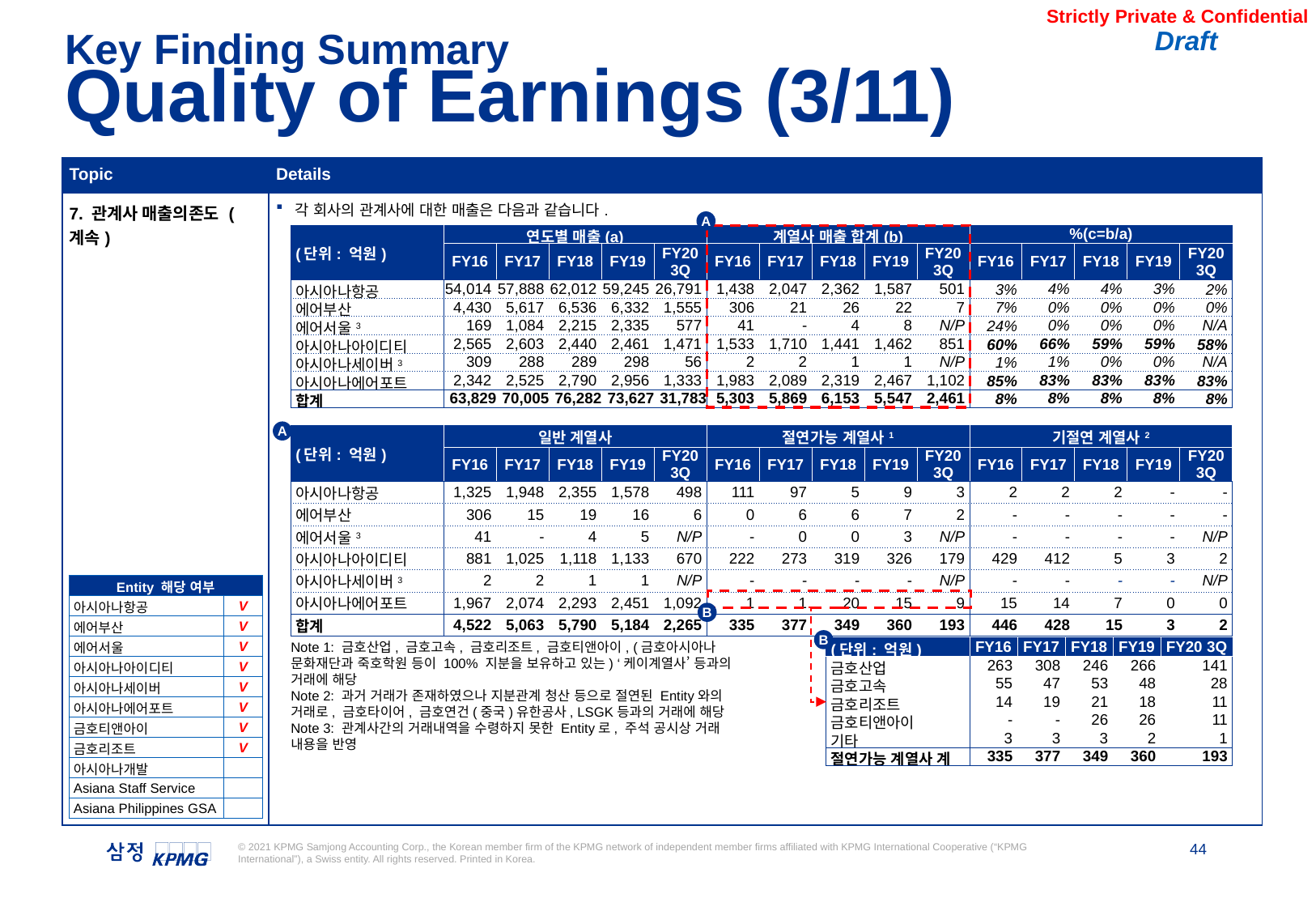

Key Finding Summary
Quality of Earnings (3/11)
| Topic | Details |
| --- | --- |
| 7. 관계사 매출의존도 (계속) | 각 회사의 관계사에 대한 매출은 다음과 같습니다. |
A
| (단위: 억원) | 연도별 매출(a) |  |  |  |  | 계열사 매출 합계(b) |  |  |  |  | %(c=b/a) |  |  |  |  |
| --- | --- | --- | --- | --- | --- | --- | --- | --- | --- | --- | --- | --- | --- | --- | --- |
|  | FY16 | FY17 | FY18 | FY19 | FY20 3Q | FY16 | FY17 | FY18 | FY19 | FY20 3Q | FY16 | FY17 | FY18 | FY19 | FY20 3Q |
| 아시아나항공 | 54,014 | 57,888 | 62,012 | 59,245 | 26,791 | 1,438 | 2,047 | 2,362 | 1,587 | 501 | 3% | 4% | 4% | 3% | 2% |
| 에어부산 | 4,430 | 5,617 | 6,536 | 6,332 | 1,555 | 306 | 21 | 26 | 22 | 7 | 7% | 0% | 0% | 0% | 0% |
| 에어서울3 | 169 | 1,084 | 2,215 | 2,335 | 577 | 41 | - | 4 | 8 | N/P | 24% | 0% | 0% | 0% | N/A |
| 아시아나아이디티 | 2,565 | 2,603 | 2,440 | 2,461 | 1,471 | 1,533 | 1,710 | 1,441 | 1,462 | 851 | 60% | 66% | 59% | 59% | 58% |
| 아시아나세이버3 | 309 | 288 | 289 | 298 | 56 | 2 | 2 | 1 | 1 | N/P | 1% | 1% | 0% | 0% | N/A |
| 아시아나에어포트 | 2,342 | 2,525 | 2,790 | 2,956 | 1,333 | 1,983 | 2,089 | 2,319 | 2,467 | 1,102 | 85% | 83% | 83% | 83% | 83% |
| 합계 | 63,829 | 70,005 | 76,282 | 73,627 | 31,783 | 5,303 | 5,869 | 6,153 | 5,547 | 2,461 | 8% | 8% | 8% | 8% | 8% |

A
| (단위: 억원) | 일반 계열사 |  |  |  |  | 절연가능 계열사1 |  |  |  |  | 기절연 계열사2 |  |  |  |  |
| --- | --- | --- | --- | --- | --- | --- | --- | --- | --- | --- | --- | --- | --- | --- | --- |
|  | FY16 | FY17 | FY18 | FY19 | FY20 3Q | FY16 | FY17 | FY18 | FY19 | FY20 3Q | FY16 | FY17 | FY18 | FY19 | FY20 3Q |
| 아시아나항공 | 1,325 | 1,948 | 2,355 | 1,578 | 498 | 111 | 97 | 5 | 9 | 3 | 2 | 2 | 2 | - | - |
| 에어부산 | 306 | 15 | 19 | 16 | 6 | 0 | 6 | 6 | 7 | 2 | - | - | - | - | - |
| 에어서울3 | 41 | - | 4 | 5 | N/P | - | 0 | 0 | 3 | N/P | - | - | - | - | N/P |
| 아시아나아이디티 | 881 | 1,025 | 1,118 | 1,133 | 670 | 222 | 273 | 319 | 326 | 179 | 429 | 412 | 5 | 3 | 2 |
| 아시아나세이버3 | 2 | 2 | 1 | 1 | N/P | - | - | - | - | N/P | - | - | - | - | N/P |
| 아시아나에어포트 | 1,967 | 2,074 | 2,293 | 2,451 | 1,092 | 1 | 1 | 20 | 15 | 9 | 15 | 14 | 7 | 0 | 0 |
| 합계 | 4,522 | 5,063 | 5,790 | 5,184 | 2,265 | 335 | 377 | 349 | 360 | 193 | 446 | 428 | 15 | 3 | 2 |
| Entity 해당 여부 |  |
| --- | --- |
| 아시아나항공 | V |
| 에어부산 | V |
| 에어서울 | V |
| 아시아나아이디티 | V |
| 아시아나세이버 | V |
| 아시아나에어포트 | V |
| 금호티앤아이 | V |
| 금호리조트 | V |
| 아시아나개발 |  |
| Asiana Staff Service |  |
| Asiana Philippines GSA |  |

B
B
| (단위: 억원) | FY16 | FY17 | FY18 | FY19 | FY20 3Q |
| --- | --- | --- | --- | --- | --- |
| 금호산업 | 263 | 308 | 246 | 266 | 141 |
| 금호고속 | 55 | 47 | 53 | 48 | 28 |
| 금호리조트 | 14 | 19 | 21 | 18 | 11 |
| 금호티앤아이 | - | - | 26 | 26 | 11 |
| 기타 | 3 | 3 | 3 | 2 | 1 |
| 절연가능 계열사 계 | 335 | 377 | 349 | 360 | 193 |
Note 1: 금호산업, 금호고속, 금호리조트, 금호티앤아이, (금호아시아나 문화재단과 죽호학원 등이 100% 지분을 보유하고 있는) ‘케이계열사’ 등과의 거래에 해당
Note 2: 과거 거래가 존재하였으나 지분관계 청산 등으로 절연된 Entity와의 거래로, 금호타이어, 금호연건(중국)유한공사, LSGK등과의 거래에 해당
Note 3: 관계사간의 거래내역을 수령하지 못한 Entity로, 주석 공시상 거래 내용을 반영